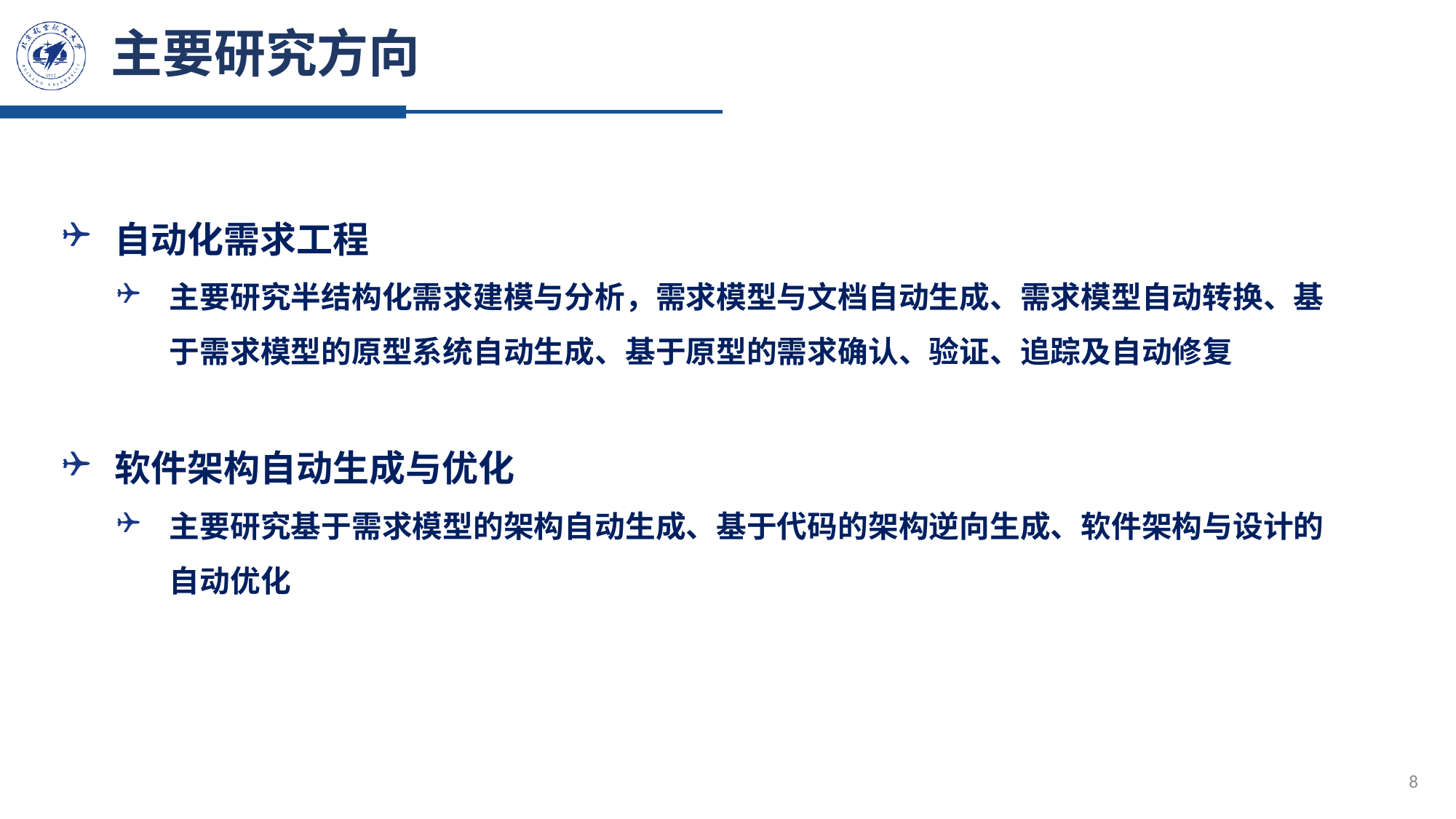

# 主要研究方向

自动化需求工程
主要研究半结构化需求建模与分析，需求模型与文档自动生成、需求模型自动转换、基于需求模型的原型系统自动生成、基于原型的需求确认、验证、追踪及自动修复

软件架构自动生成与优化
主要研究基于需求模型的架构自动生成、基于代码的架构逆向生成、软件架构与设计的自动优化

8